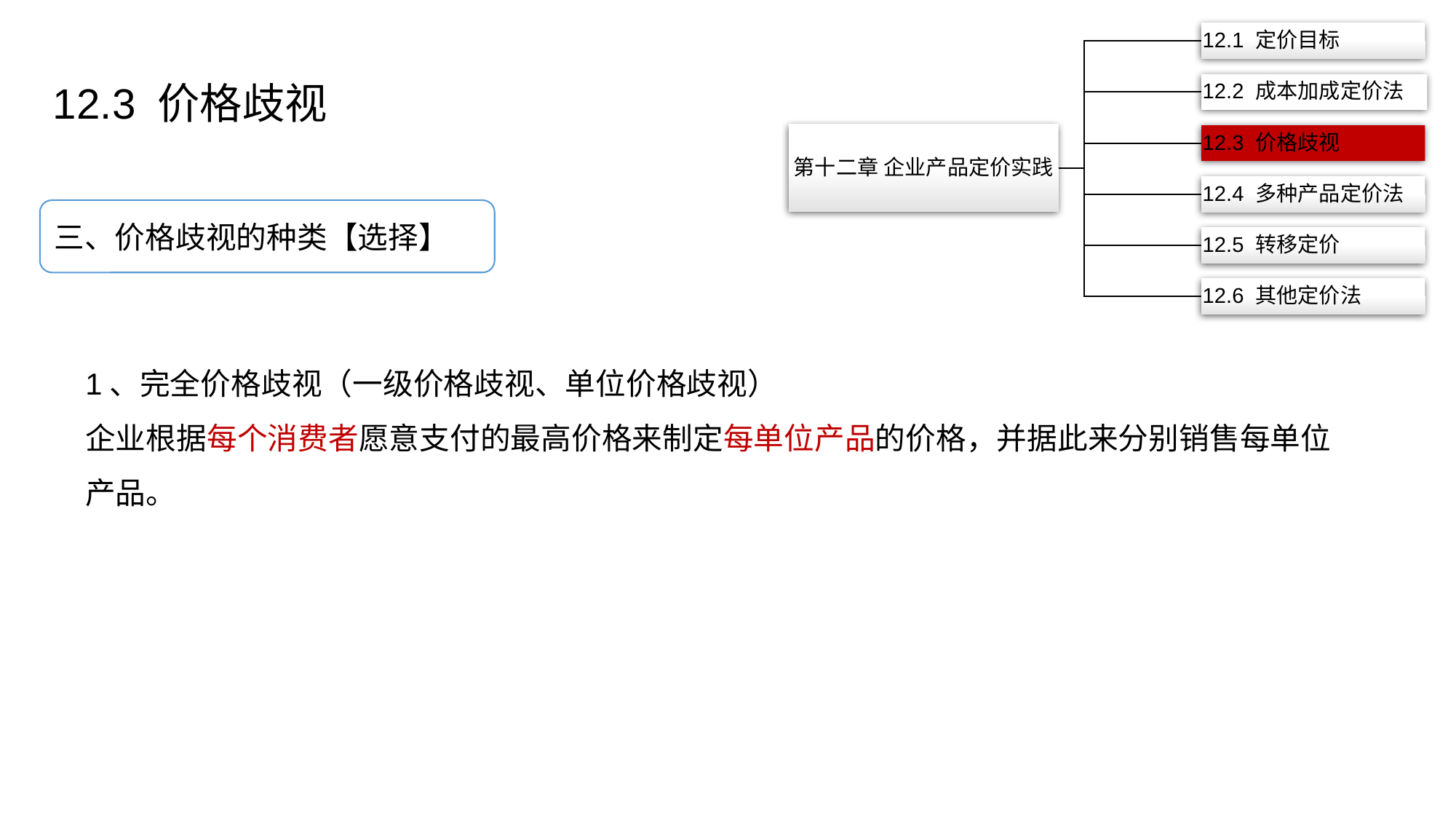

第十二章 企业产品定价实践
12.1 定价目标
12.2 成本加成定价法
12.3 价格歧视
12.4 多种产品定价法
12.5 转移定价
12.6 其他定价法
12.3 价格歧视
三、价格歧视的种类【选择】
1、完全价格歧视（一级价格歧视、单位价格歧视）
企业根据每个消费者愿意支付的最高价格来制定每单位产品的价格，并据此来分别销售每单位产品。